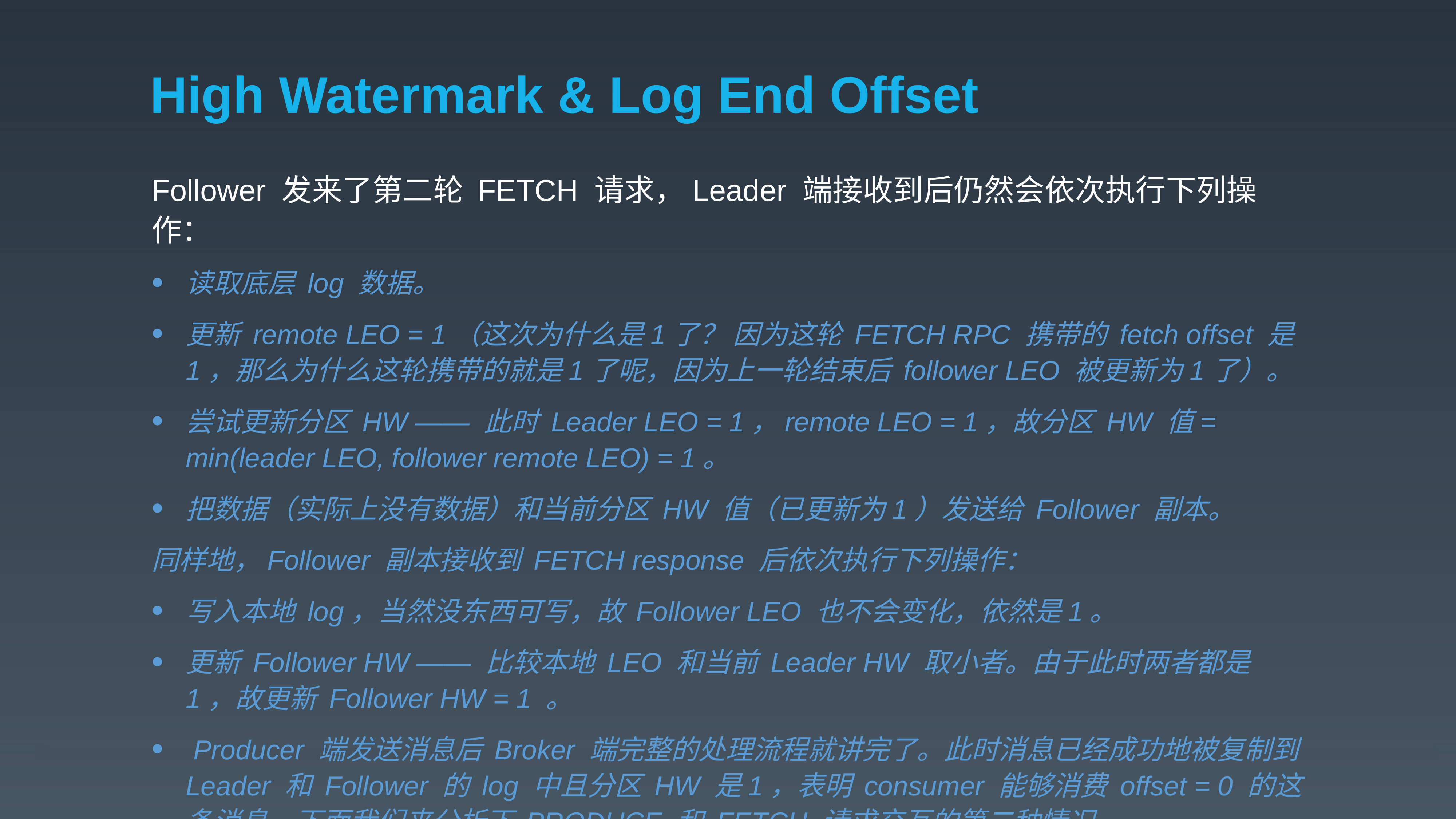

# High Watermark & Log End Offset
Follower 发来了第二轮 FETCH 请求，Leader 端接收到后仍然会依次执行下列操作：
读取底层 log 数据。
更新 remote LEO = 1（这次为什么是1了？ 因为这轮 FETCH RPC 携带的 fetch offset 是1，那么为什么这轮携带的就是1了呢，因为上一轮结束后 follower LEO 被更新为1了）。
尝试更新分区 HW —— 此时 Leader LEO = 1，remote LEO = 1，故分区 HW 值= min(leader LEO, follower remote LEO) = 1。
把数据（实际上没有数据）和当前分区 HW 值（已更新为1）发送给 Follower 副本。
同样地，Follower 副本接收到 FETCH response 后依次执行下列操作：
写入本地 log，当然没东西可写，故 Follower LEO 也不会变化，依然是1。
更新 Follower HW —— 比较本地 LEO 和当前 Leader HW 取小者。由于此时两者都是1，故更新 Follower HW = 1 。
 Producer 端发送消息后 Broker 端完整的处理流程就讲完了。此时消息已经成功地被复制到Leader 和 Follower 的 log 中且分区 HW 是1，表明 consumer 能够消费 offset = 0 的这条消息。下面我们来分析下 PRODUCE 和 FETCH 请求交互的第二种情况。